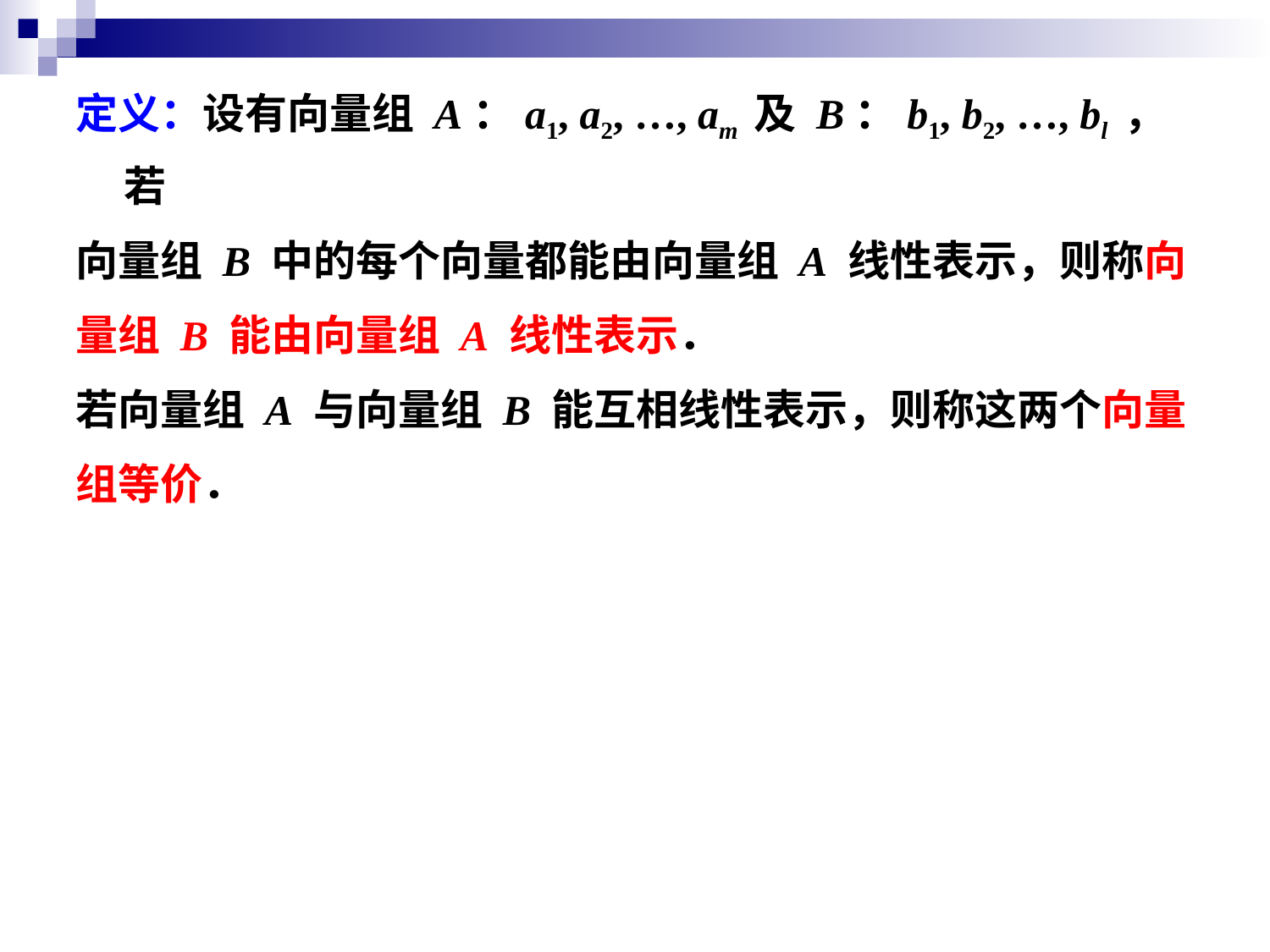

定义：设有向量组 A：a1, a2, …, am 及 B：b1, b2, …, bl ， 若
向量组 B 中的每个向量都能由向量组 A 线性表示，则称向
量组 B 能由向量组 A 线性表示．
若向量组 A 与向量组 B 能互相线性表示，则称这两个向量
组等价．